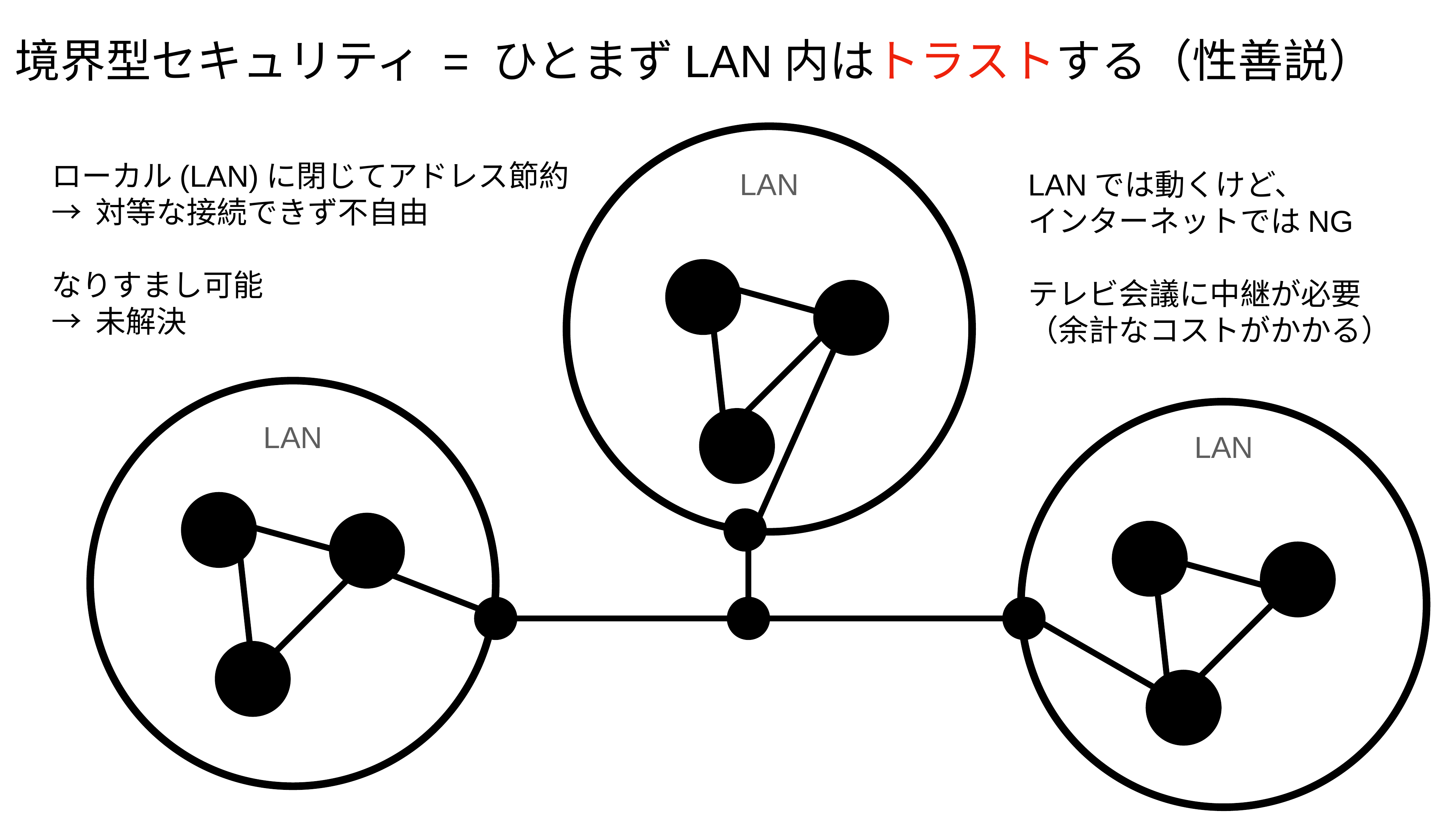

境界型セキュリティ = ひとまずLAN内はトラストする（性善説）

ローカル(LAN)に閉じてアドレス節約
→ 対等な接続できず不自由

なりすまし可能
→ 未解決
LANでは動くけど、
インターネットではNG

テレビ会議に中継が必要
（余計なコストがかかる）
LAN

LAN
LAN